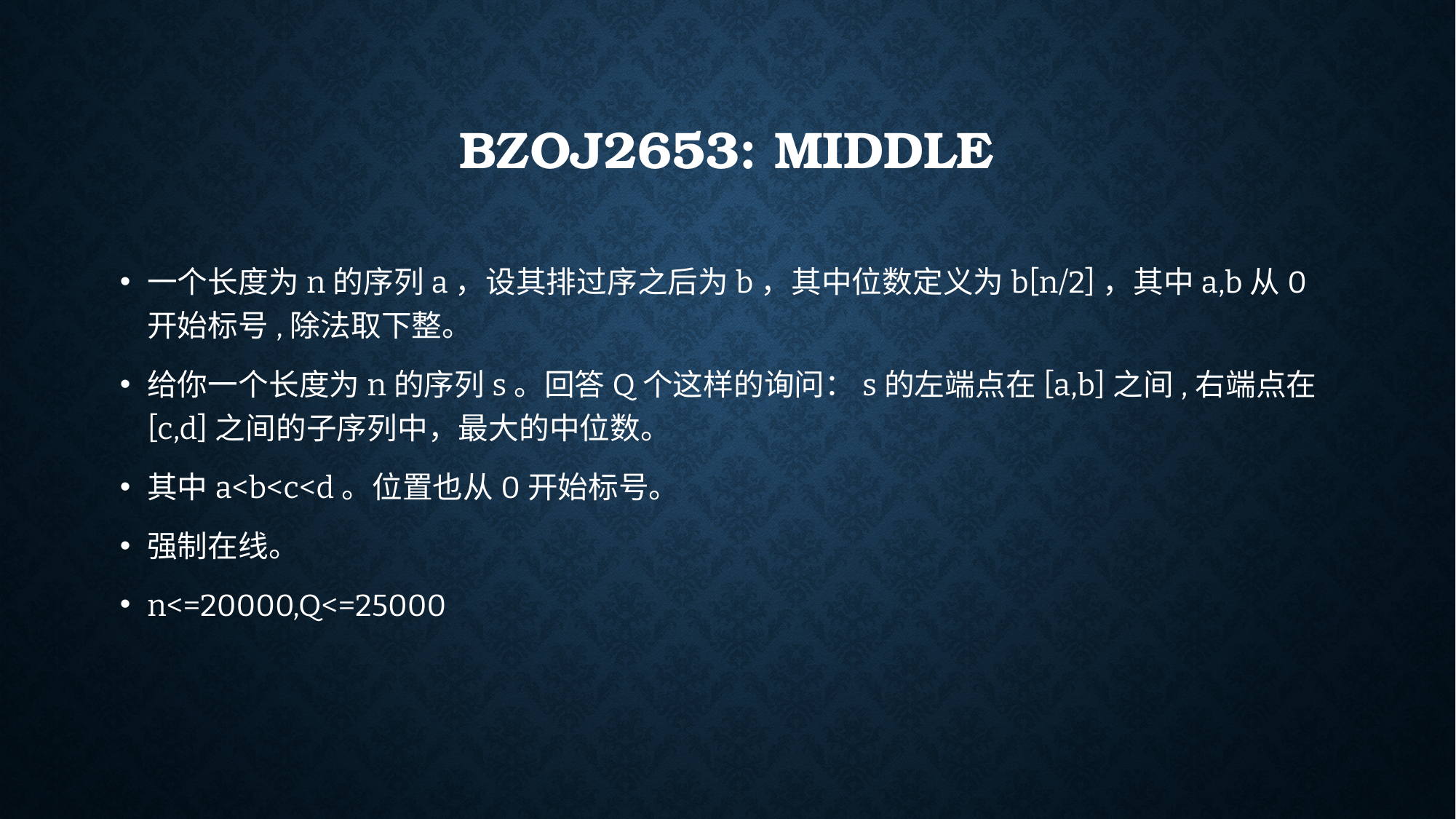

# bzoj2653: middle
一个长度为n的序列a，设其排过序之后为b，其中位数定义为b[n/2]，其中a,b从0开始标号,除法取下整。
给你一个长度为n的序列s。回答Q个这样的询问：s的左端点在[a,b]之间,右端点在[c,d]之间的子序列中，最大的中位数。
其中a<b<c<d。位置也从0开始标号。
强制在线。
n<=20000,Q<=25000